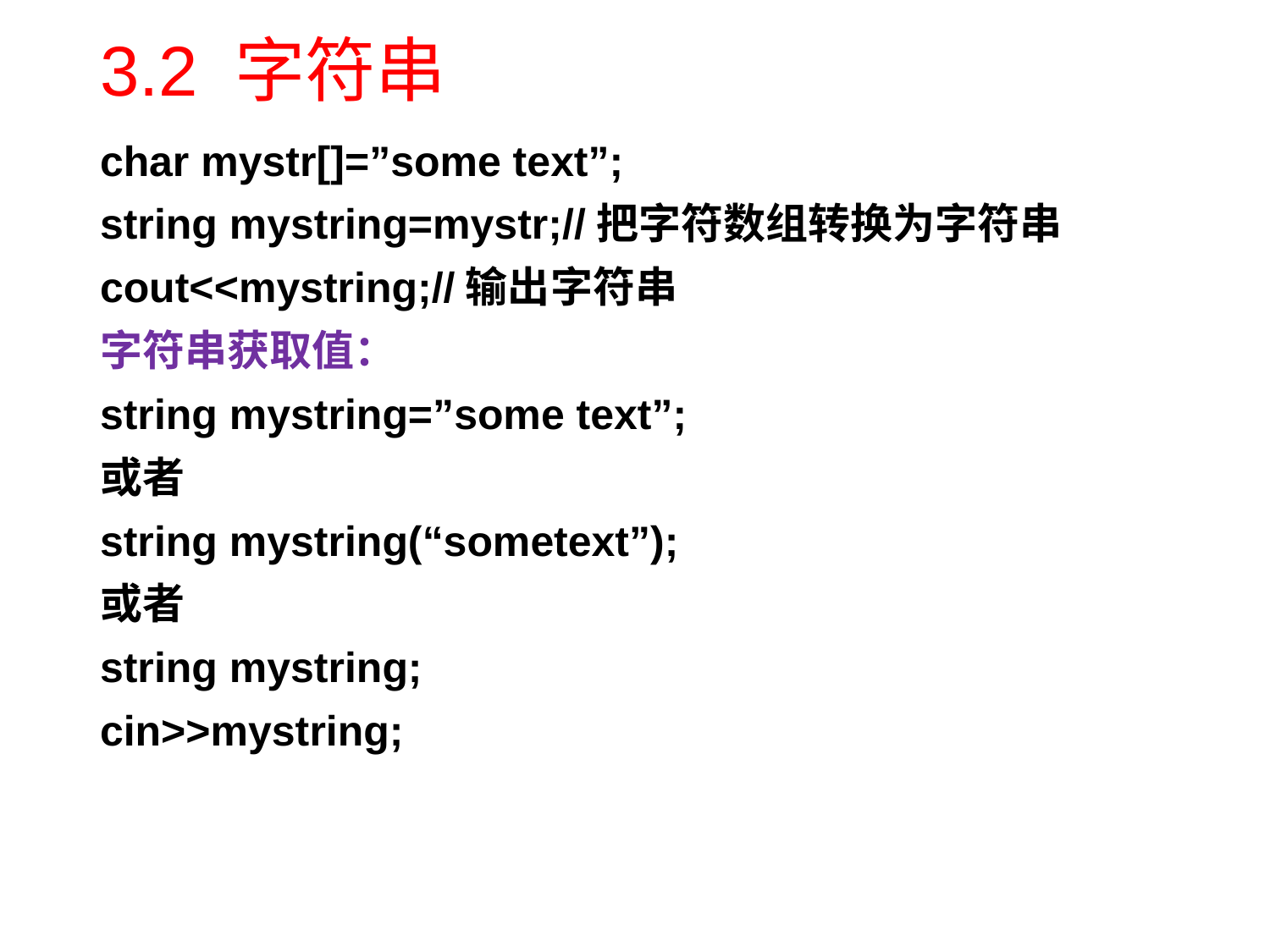

# 3.2 字符串
char mystr[]=”some text”;
string mystring=mystr;//把字符数组转换为字符串
cout<<mystring;//输出字符串
字符串获取值：
string mystring=”some text”;
或者
string mystring(“sometext”);
或者
string mystring;
cin>>mystring;